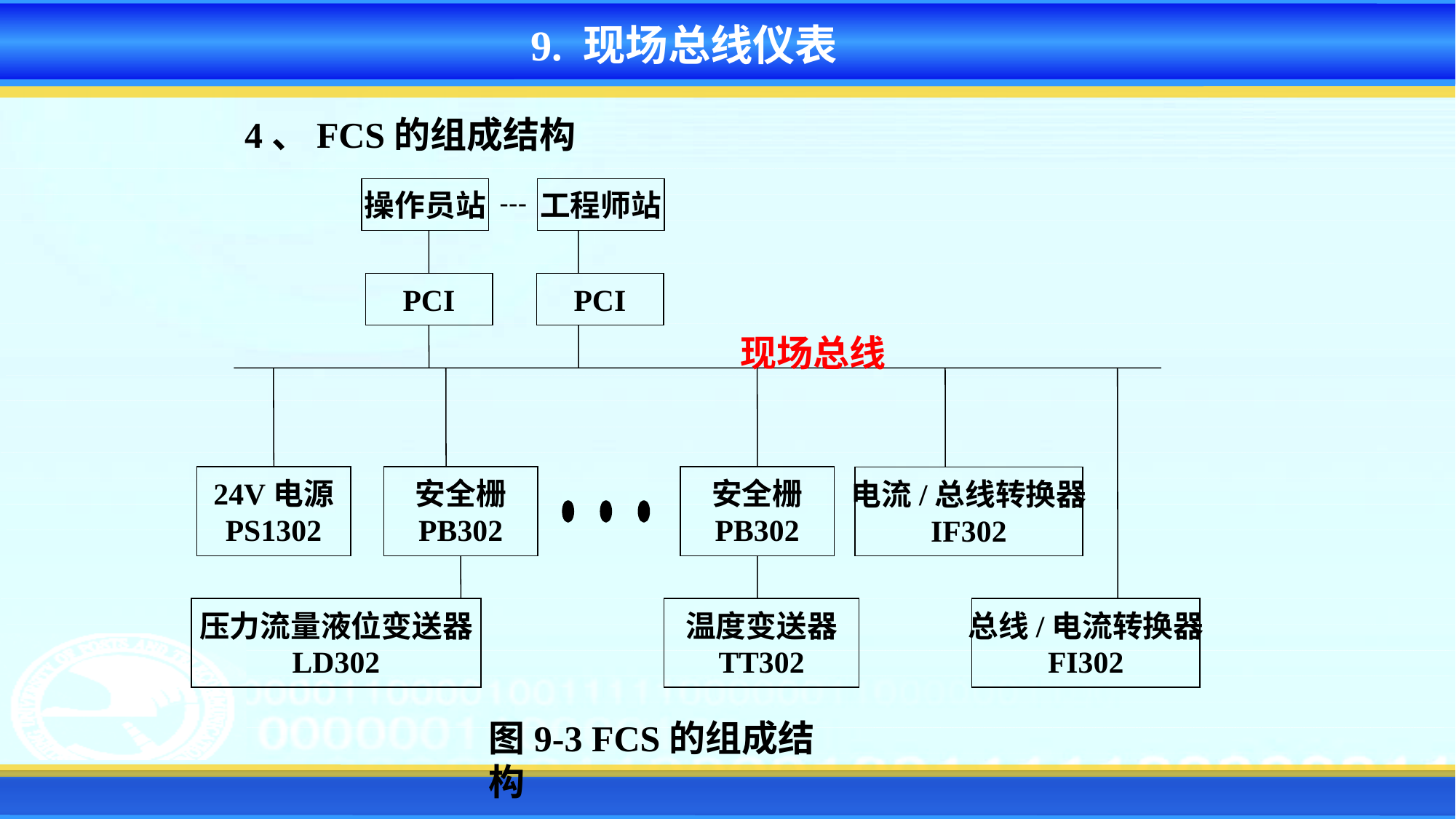

9. 现场总线仪表
4、FCS的组成结构
操作员站
工程师站
﹉

PCI
PCI

现场总线

24V电源
PS1302
安全栅
PB302
安全栅
PB302
电流/总线转换器
IF302

压力流量液位变送器
LD302
温度变送器
TT302
总线/电流转换器
FI302
图9-3 FCS的组成结构